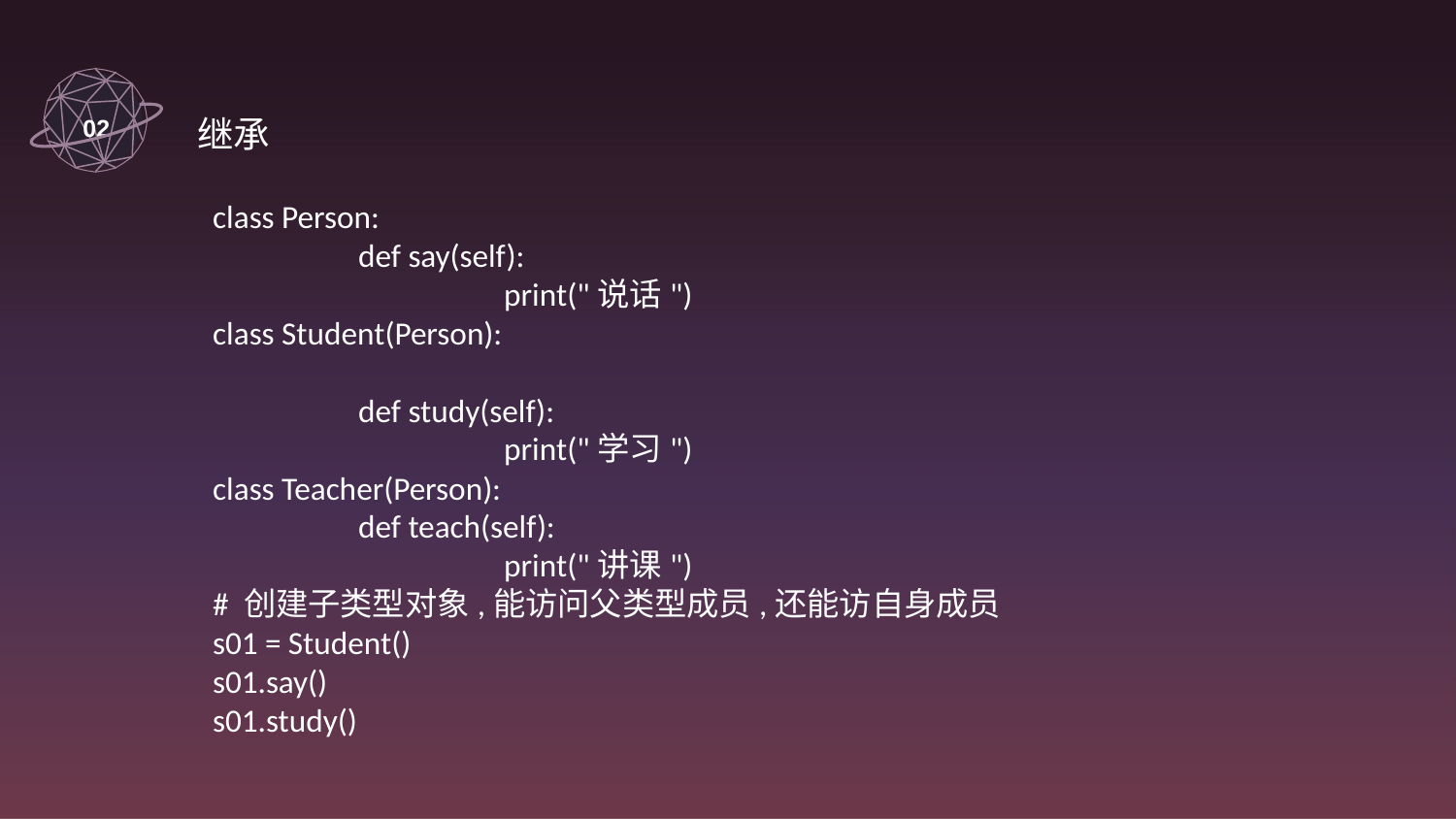

02

 继承
class Person:
	def say(self):
		print("说话")
class Student(Person):

	def study(self):
 		print("学习")
class Teacher(Person):
 	def teach(self):
  		print("讲课")
# 创建子类型对象,能访问父类型成员,还能访自身成员
s01 = Student()
s01.say()
s01.study()